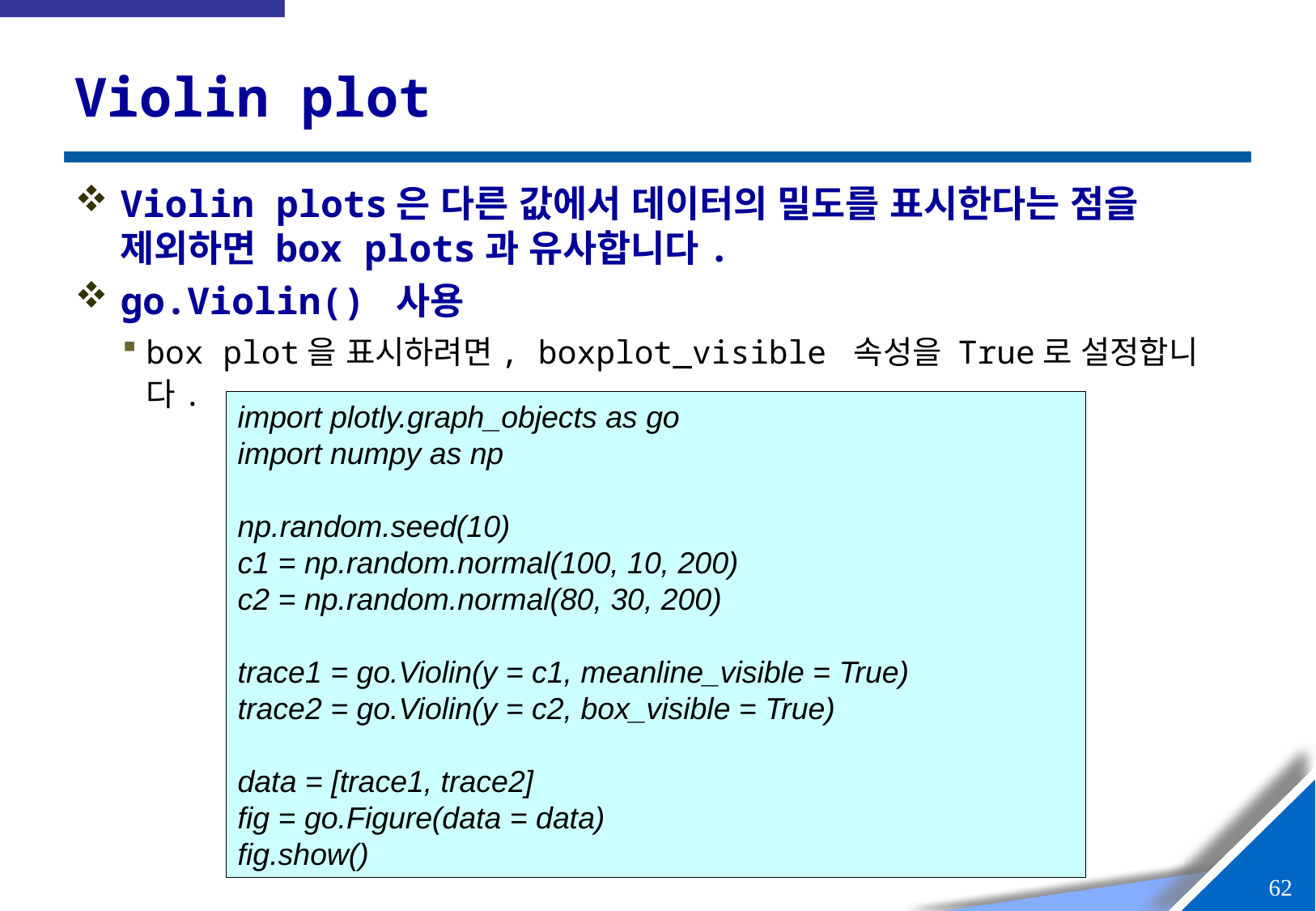

# Violin plot
Violin plots은 다른 값에서 데이터의 밀도를 표시한다는 점을 제외하면 box plots과 유사합니다.
go.Violin() 사용
box plot을 표시하려면, boxplot_visible 속성을 True로 설정합니다.
import plotly.graph_objects as go
import numpy as np

np.random.seed(10)
c1 = np.random.normal(100, 10, 200)
c2 = np.random.normal(80, 30, 200)

trace1 = go.Violin(y = c1, meanline_visible = True)
trace2 = go.Violin(y = c2, box_visible = True)

data = [trace1, trace2]
fig = go.Figure(data = data)
fig.show()
62